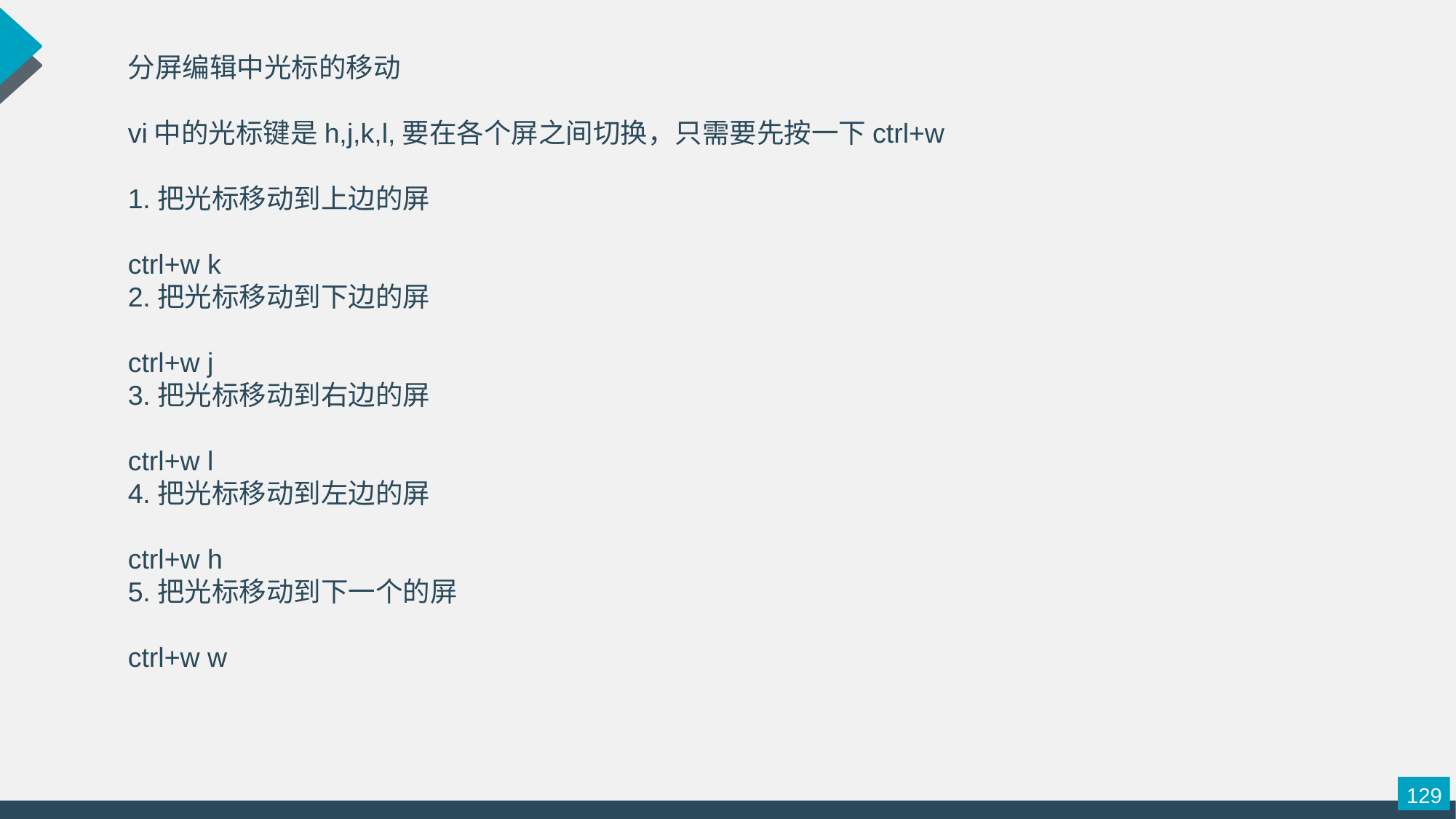

分屏编辑中光标的移动

vi中的光标键是h,j,k,l,要在各个屏之间切换，只需要先按一下ctrl+w

1.把光标移动到上边的屏

ctrl+w k
2.把光标移动到下边的屏

ctrl+w j
3.把光标移动到右边的屏

ctrl+w l
4.把光标移动到左边的屏

ctrl+w h
5.把光标移动到下一个的屏

ctrl+w w